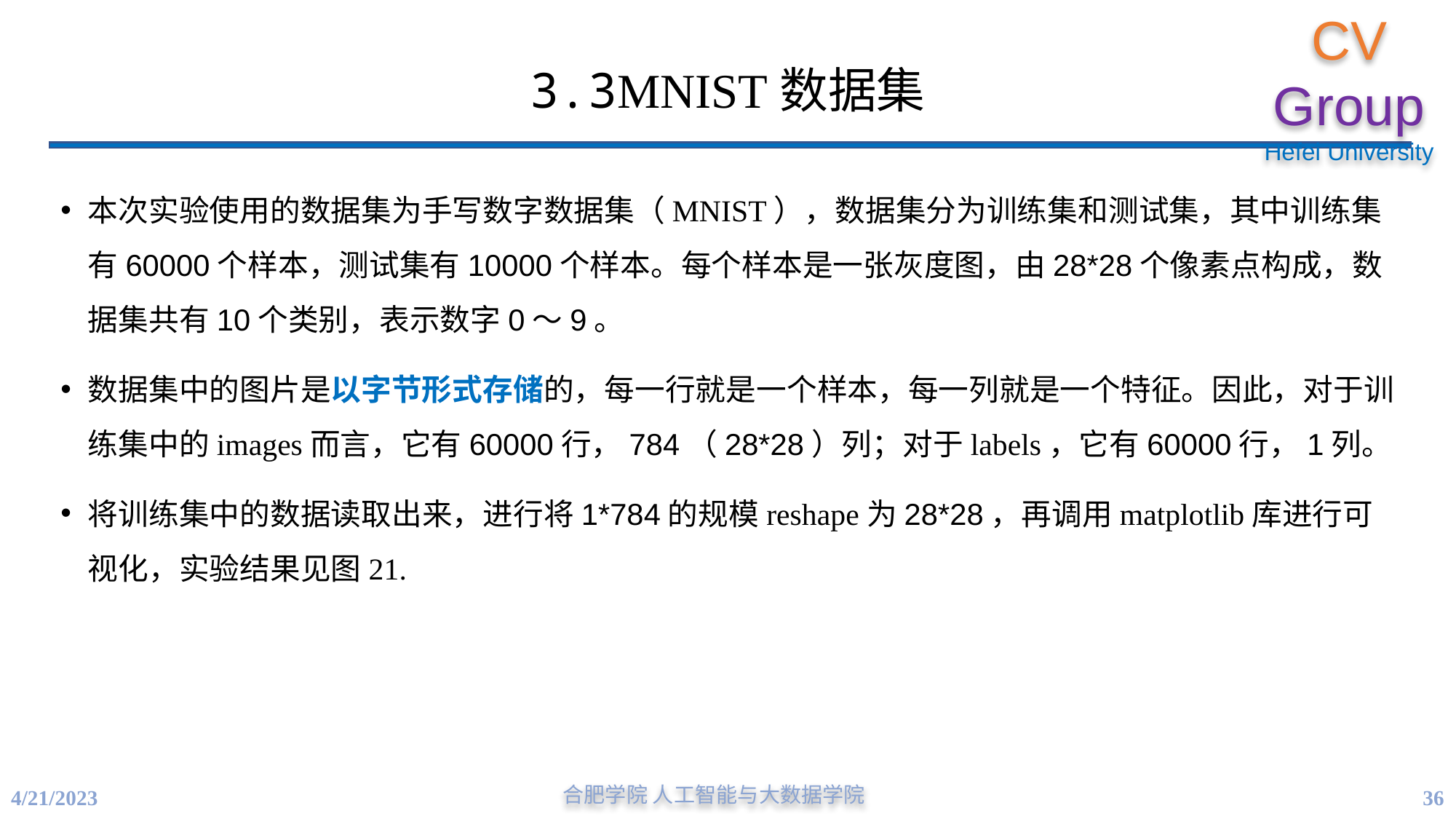

# 3.3MNIST数据集
本次实验使用的数据集为手写数字数据集（MNIST），数据集分为训练集和测试集，其中训练集有60000个样本，测试集有10000个样本。每个样本是一张灰度图，由28*28个像素点构成，数据集共有10个类别，表示数字0～9。
数据集中的图片是以字节形式存储的，每一行就是一个样本，每一列就是一个特征。因此，对于训练集中的images而言，它有60000行，784（28*28）列；对于labels，它有60000行，1列。
将训练集中的数据读取出来，进行将1*784的规模reshape为28*28，再调用matplotlib库进行可视化，实验结果见图21.

36
4/21/2023
合肥学院 人工智能与大数据学院